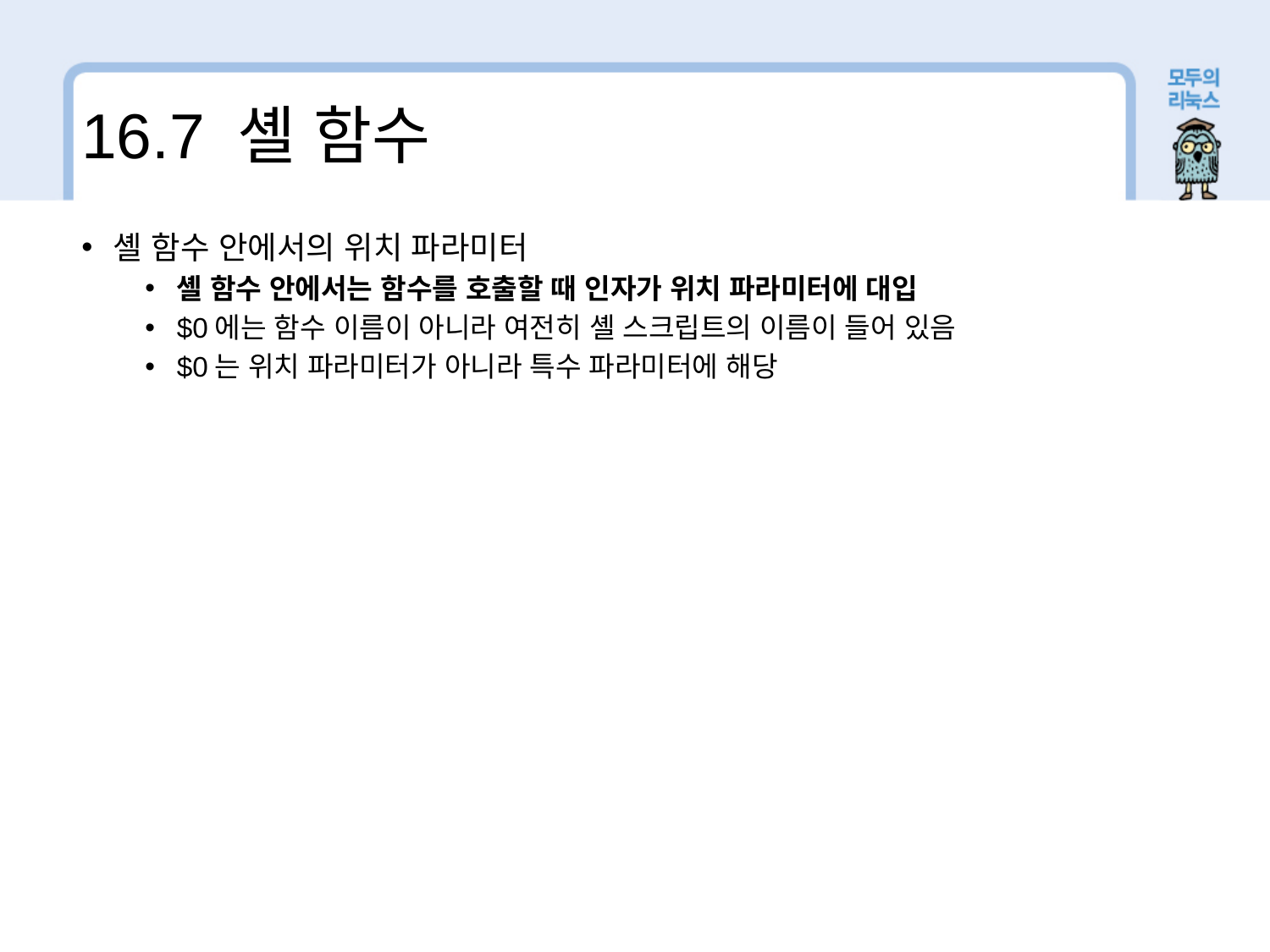

16.7 셸 함수
셸 함수 안에서의 위치 파라미터
셸 함수 안에서는 함수를 호출할 때 인자가 위치 파라미터에 대입
$0에는 함수 이름이 아니라 여전히 셸 스크립트의 이름이 들어 있음
$0는 위치 파라미터가 아니라 특수 파라미터에 해당